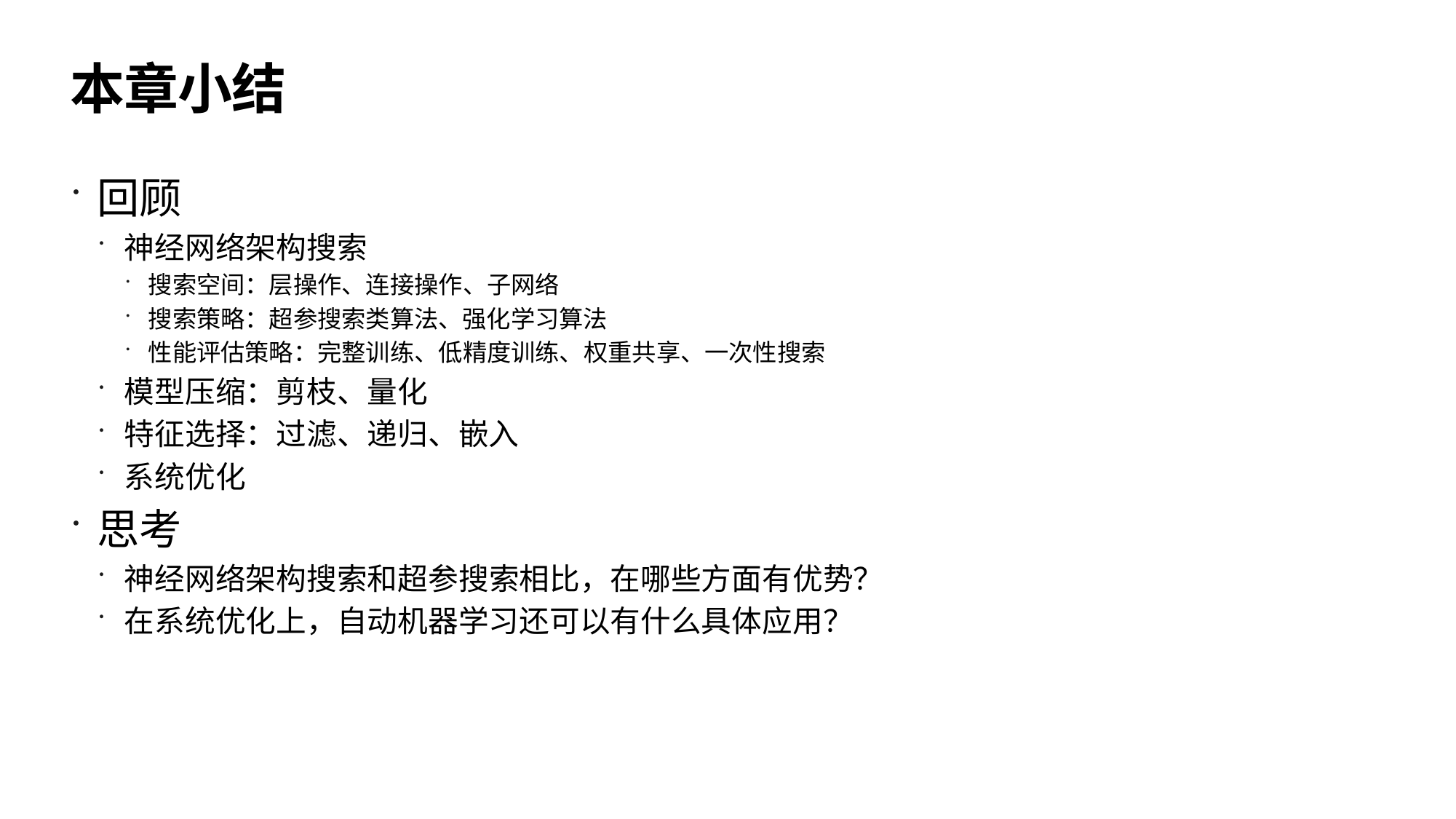

# 本章小结
回顾
神经网络架构搜索
搜索空间：层操作、连接操作、子网络
搜索策略：超参搜索类算法、强化学习算法
性能评估策略：完整训练、低精度训练、权重共享、一次性搜索
模型压缩：剪枝、量化
特征选择：过滤、递归、嵌入
系统优化
思考
神经网络架构搜索和超参搜索相比，在哪些方面有优势？
在系统优化上，自动机器学习还可以有什么具体应用？